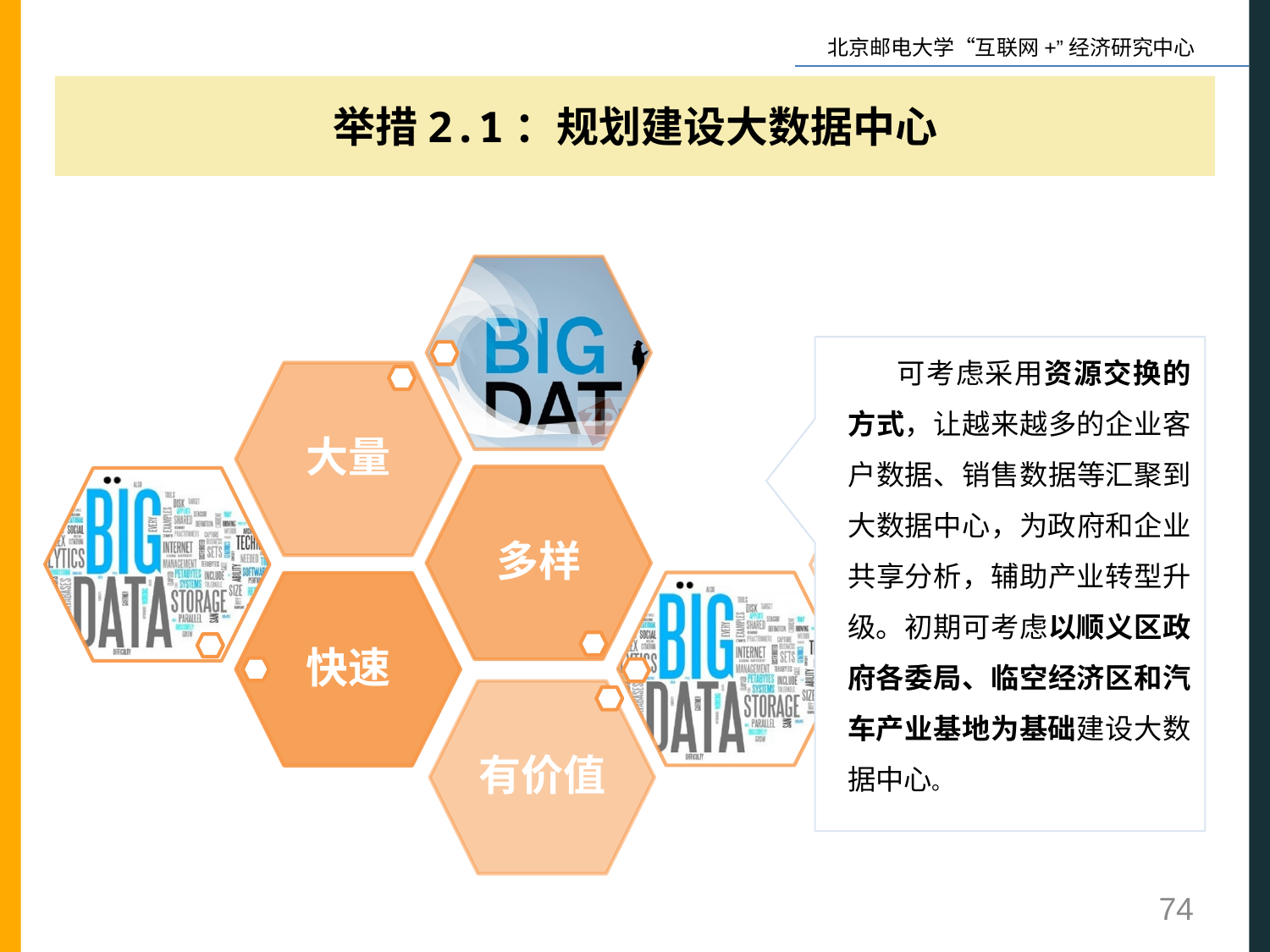

举措2.1：规划建设大数据中心
快速
多样
大量
有价值
可考虑采用资源交换的方式，让越来越多的企业客户数据、销售数据等汇聚到大数据中心，为政府和企业共享分析，辅助产业转型升级。初期可考虑以顺义区政府各委局、临空经济区和汽车产业基地为基础建设大数据中心。

具体目标1
建设“宽带、无线、泛在”为特征的智慧一体化网络
74